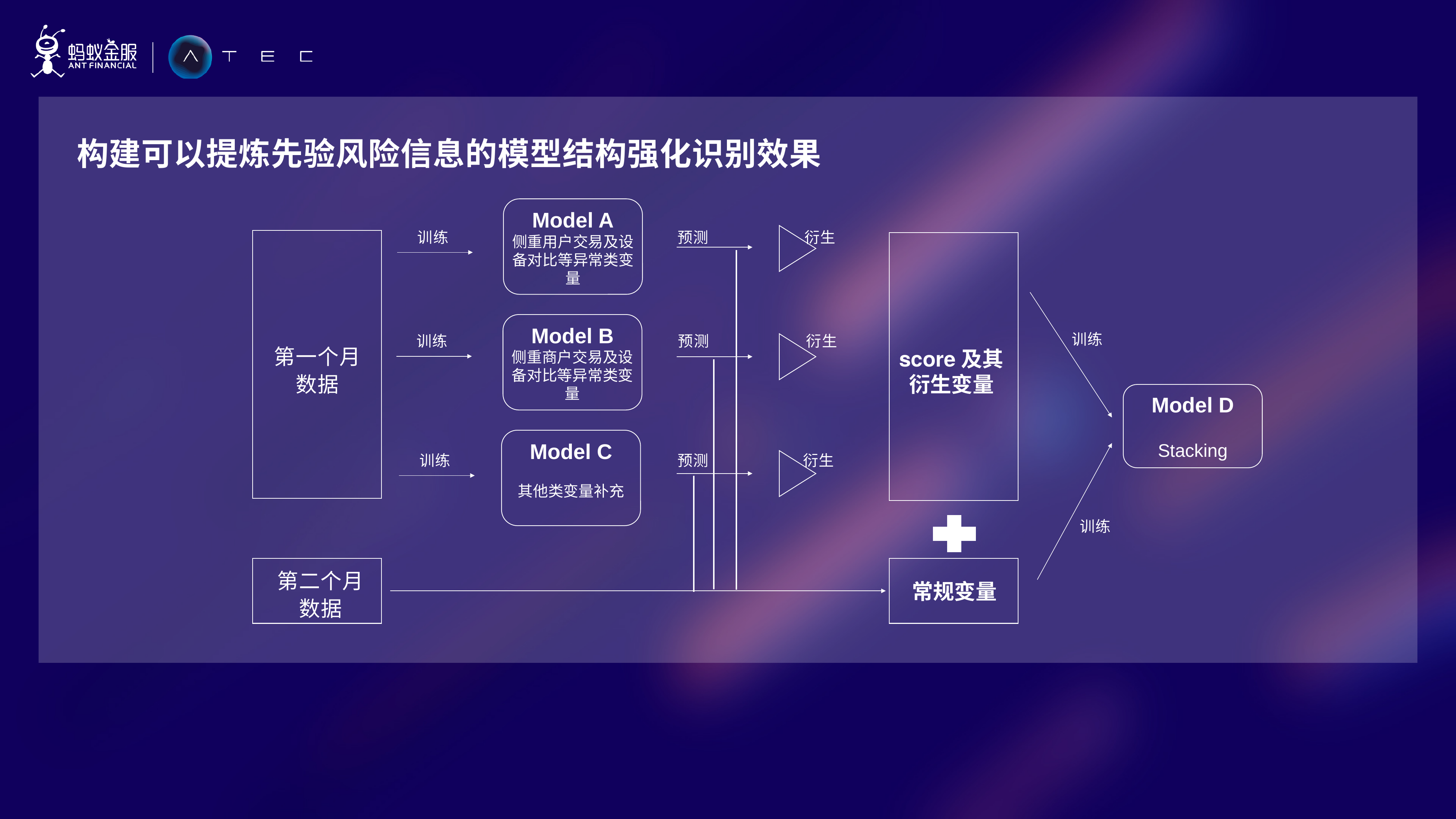

构建可以提炼先验风险信息的模型结构强化识别效果
Model A
侧重用户交易及设备对比等异常类变量
训练
预测
衍生

Model B
侧重商户交易及设备对比等异常类变量
训练
训练
预测
衍生
第一个月
数据

score及其衍生变量
Model D

Stacking
Model C

其他类变量补充

训练
预测
衍生

训练

第二个月
数据
常规变量